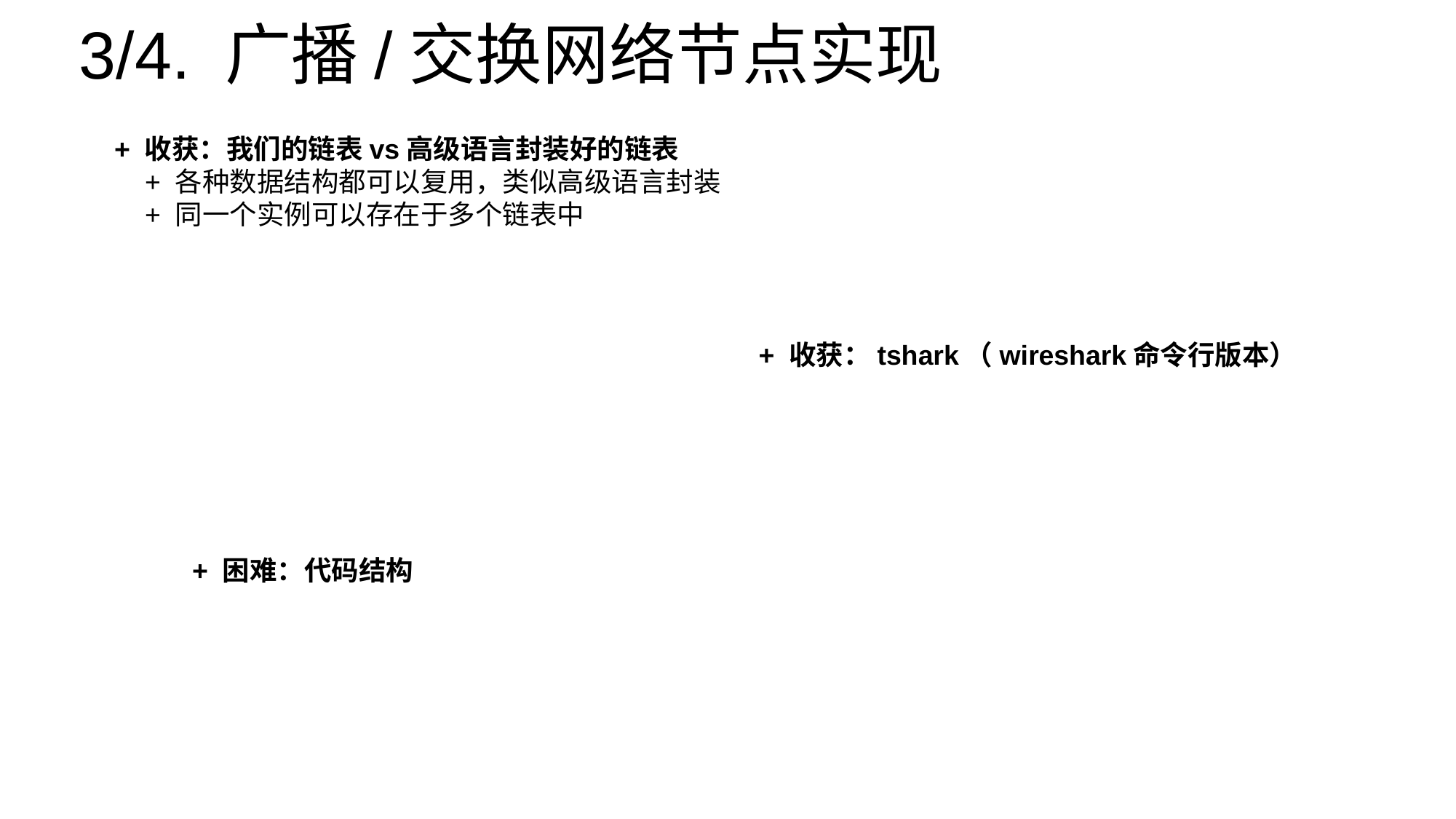

# 3/4. 广播/交换网络节点实现
+ 收获：我们的链表vs高级语言封装好的链表
    + 各种数据结构都可以复用，类似高级语言封装
    + 同一个实例可以存在于多个链表中
+ 收获：tshark（wireshark命令行版本）
+ 困难：代码结构